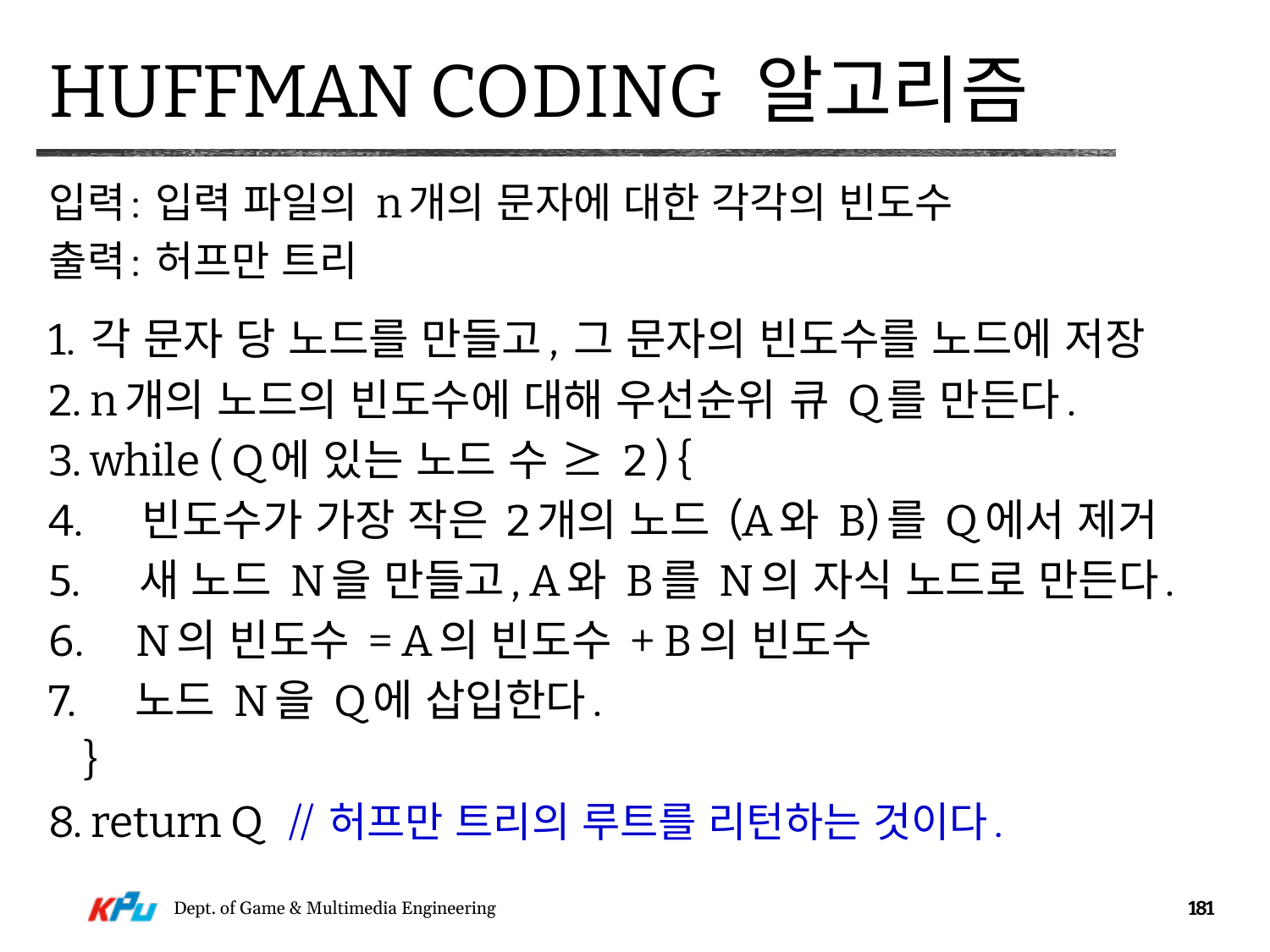

# Huffman Coding 알고리즘
입력: 입력 파일의 n개의 문자에 대한 각각의 빈도수
출력: 허프만 트리
1. 각 문자 당 노드를 만들고, 그 문자의 빈도수를 노드에 저장
2. n개의 노드의 빈도수에 대해 우선순위 큐 Q를 만든다.
3. while ( Q에 있는 노드 수 ≥ 2 ) {
4.      빈도수가 가장 작은 2개의 노드 (A와 B)를 Q에서 제거
5.      새 노드 N을 만들고, A와 B를 N의 자식 노드로 만든다.
6.      N의 빈도수 = A의 빈도수 + B의 빈도수
7.      노드 N을 Q에 삽입한다.
    }
8. return Q   // 허프만 트리의 루트를 리턴하는 것이다.

Dept. of Game & Multimedia Engineering
181